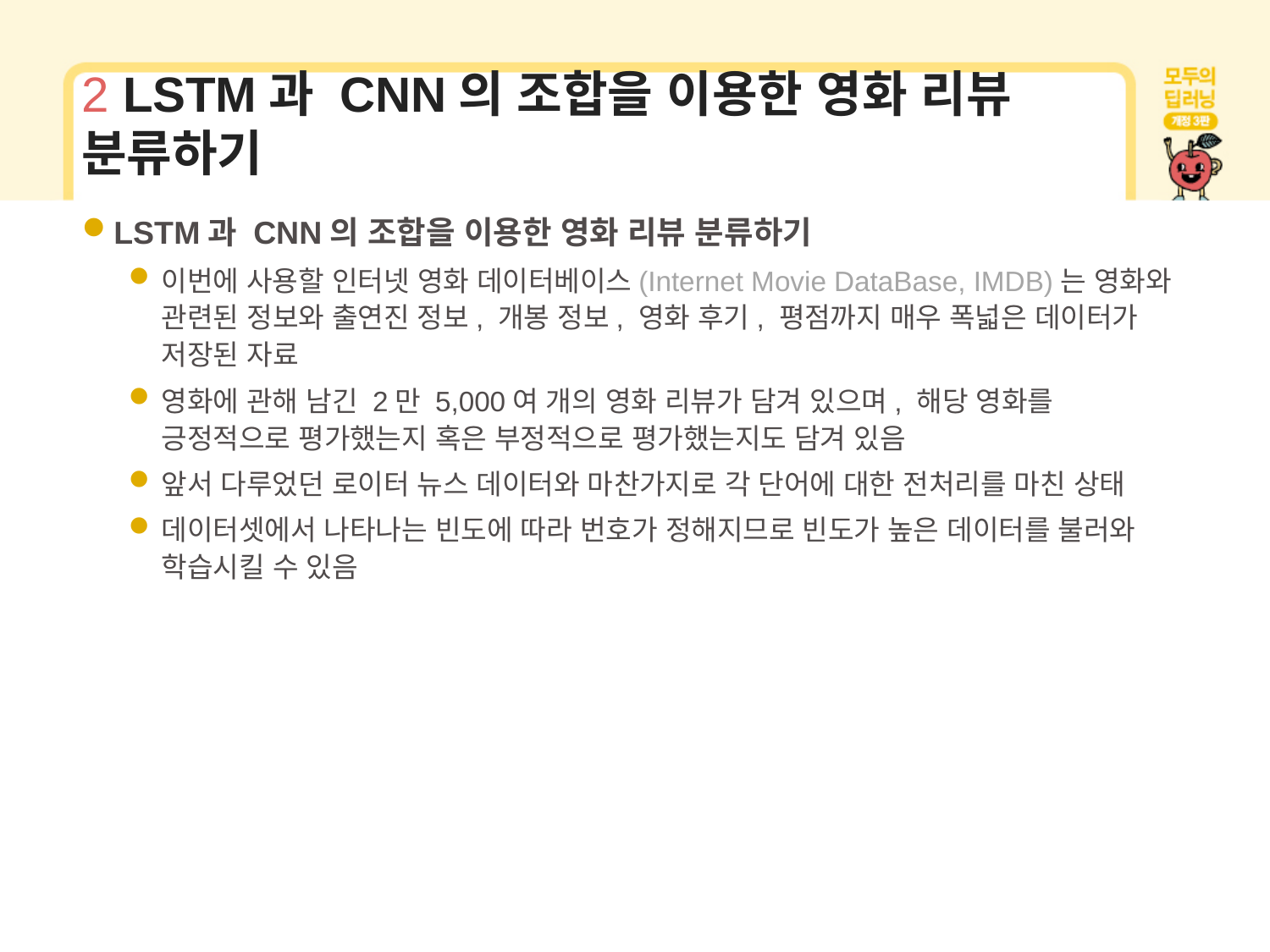

# 2 LSTM과 CNN의 조합을 이용한 영화 리뷰 분류하기
LSTM과 CNN의 조합을 이용한 영화 리뷰 분류하기
이번에 사용할 인터넷 영화 데이터베이스(Internet Movie DataBase, IMDB)는 영화와 관련된 정보와 출연진 정보, 개봉 정보, 영화 후기, 평점까지 매우 폭넓은 데이터가 저장된 자료
영화에 관해 남긴 2만 5,000여 개의 영화 리뷰가 담겨 있으며, 해당 영화를 긍정적으로 평가했는지 혹은 부정적으로 평가했는지도 담겨 있음
앞서 다루었던 로이터 뉴스 데이터와 마찬가지로 각 단어에 대한 전처리를 마친 상태
데이터셋에서 나타나는 빈도에 따라 번호가 정해지므로 빈도가 높은 데이터를 불러와 학습시킬 수 있음